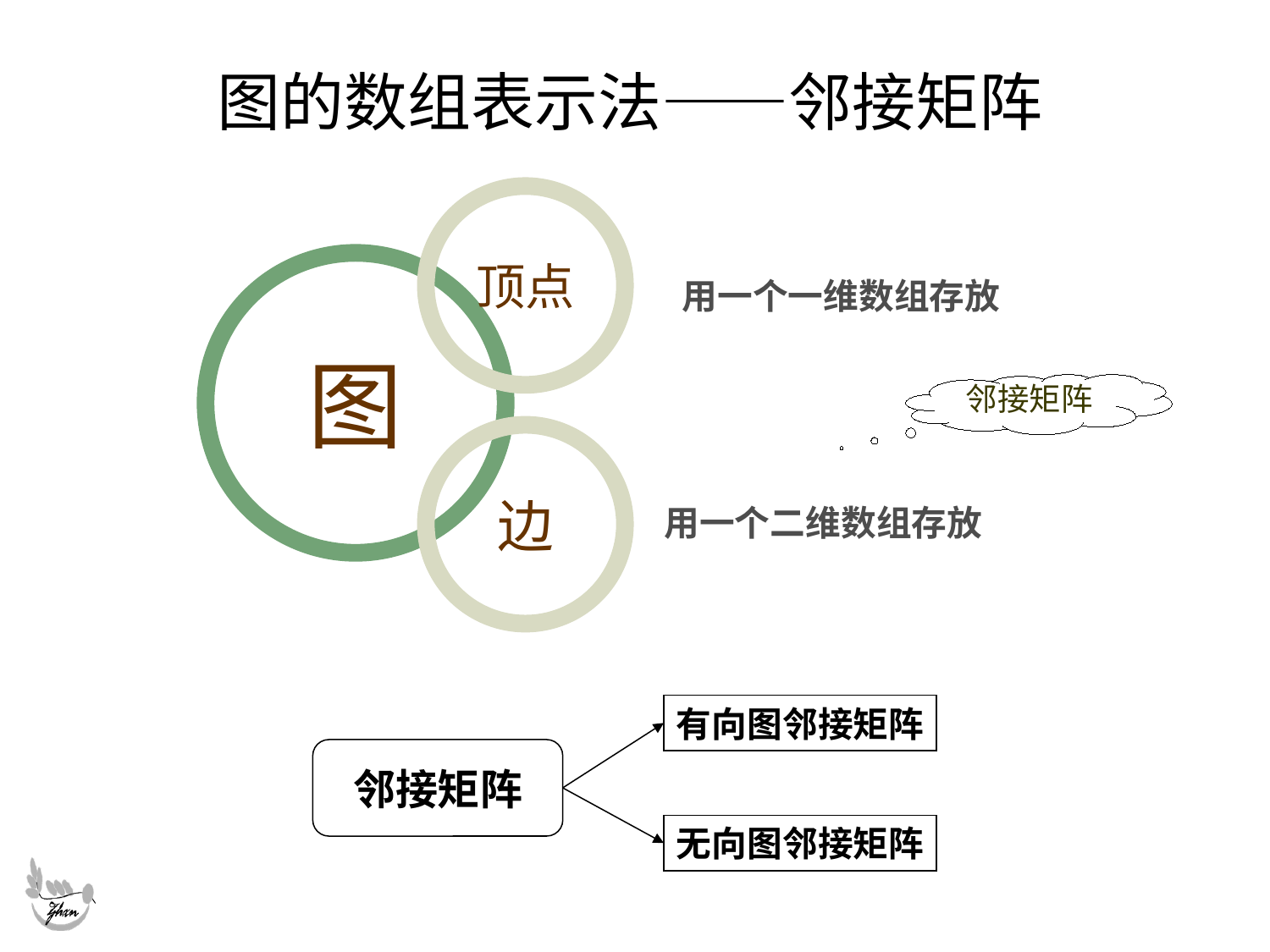

# 图的数组表示法——邻接矩阵
顶点
图
用一个一维数组存放
邻接矩阵
边
用一个二维数组存放
有向图邻接矩阵
邻接矩阵
无向图邻接矩阵
35